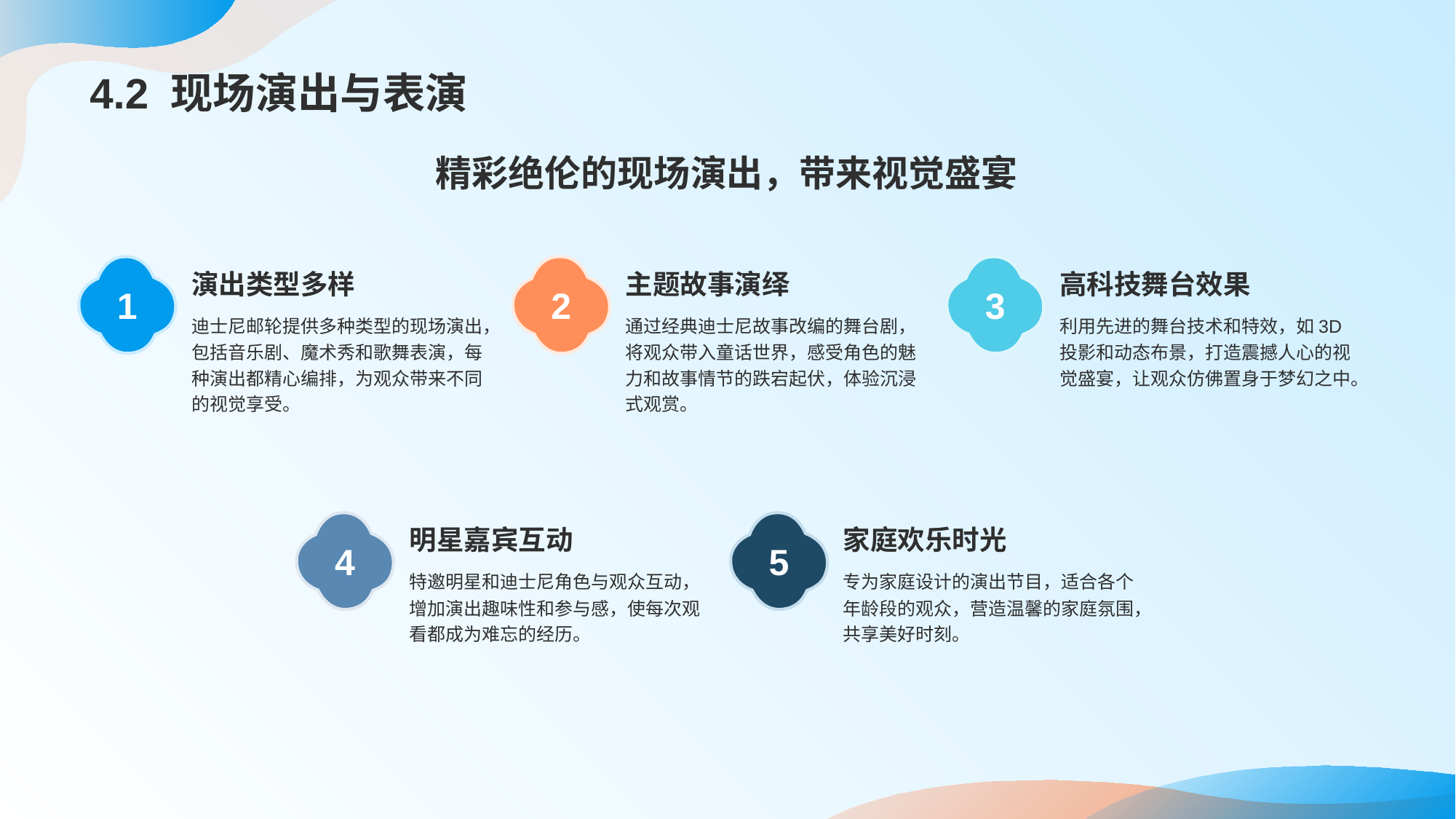

# 4.2 现场演出与表演
精彩绝伦的现场演出，带来视觉盛宴
演出类型多样
1
迪士尼邮轮提供多种类型的现场演出，包括音乐剧、魔术秀和歌舞表演，每种演出都精心编排，为观众带来不同的视觉享受。
主题故事演绎
2
通过经典迪士尼故事改编的舞台剧，将观众带入童话世界，感受角色的魅力和故事情节的跌宕起伏，体验沉浸式观赏。
高科技舞台效果
3
利用先进的舞台技术和特效，如3D投影和动态布景，打造震撼人心的视觉盛宴，让观众仿佛置身于梦幻之中。
明星嘉宾互动
4
特邀明星和迪士尼角色与观众互动，增加演出趣味性和参与感，使每次观看都成为难忘的经历。
家庭欢乐时光
5
专为家庭设计的演出节目，适合各个年龄段的观众，营造温馨的家庭氛围，共享美好时刻。